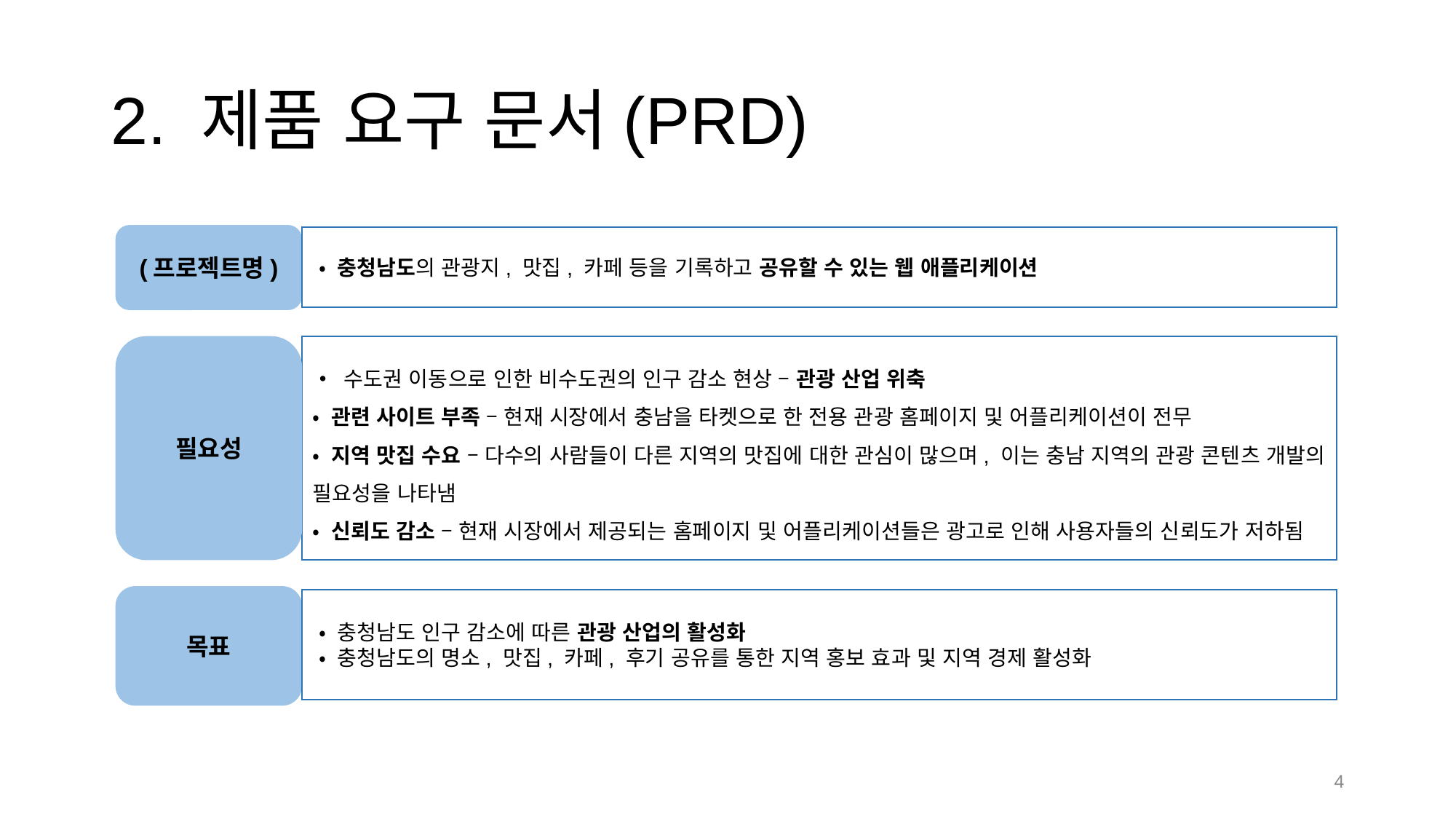

# 2. 제품 요구 문서(PRD)
(프로젝트명)
 • 충청남도의 관광지, 맛집, 카페 등을 기록하고 공유할 수 있는 웹 애플리케이션
필요성

• 수도권 이동으로 인한 비수도권의 인구 감소 현상 – 관광 산업 위축
• 관련 사이트 부족 – 현재 시장에서 충남을 타켓으로 한 전용 관광 홈페이지 및 어플리케이션이 전무
• 지역 맛집 수요 – 다수의 사람들이 다른 지역의 맛집에 대한 관심이 많으며, 이는 충남 지역의 관광 콘텐츠 개발의 필요성을 나타냄
• 신뢰도 감소 – 현재 시장에서 제공되는 홈페이지 및 어플리케이션들은 광고로 인해 사용자들의 신뢰도가 저하됨

목표
 • 충청남도 인구 감소에 따른 관광 산업의 활성화
 • 충청남도의 명소, 맛집, 카페, 후기 공유를 통한 지역 홍보 효과 및 지역 경제 활성화
4